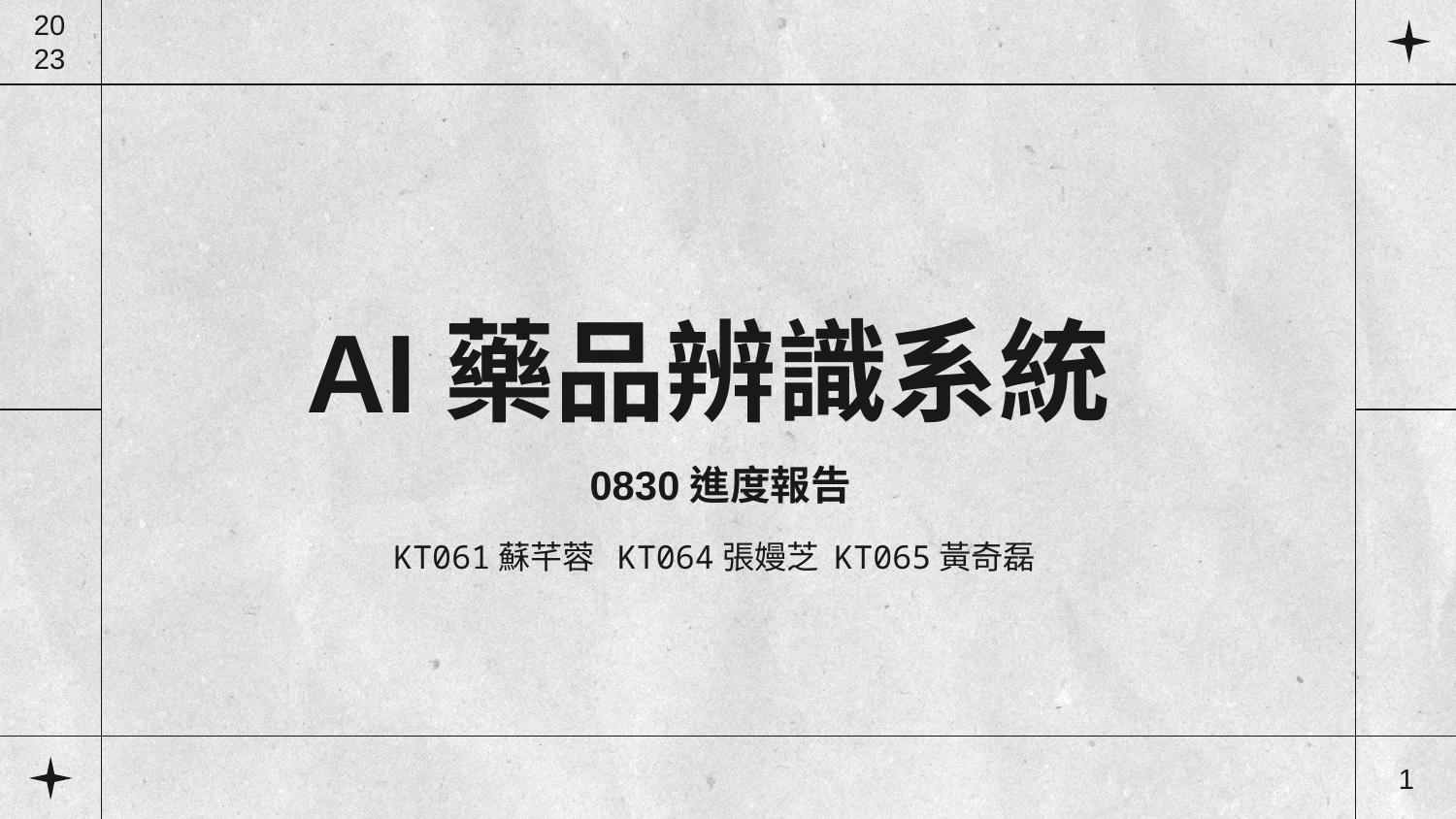

20
23
# AI藥品辨識系統 0830進度報告
KT061蘇芊蓉  KT064張嫚芝 KT065黃奇磊

1